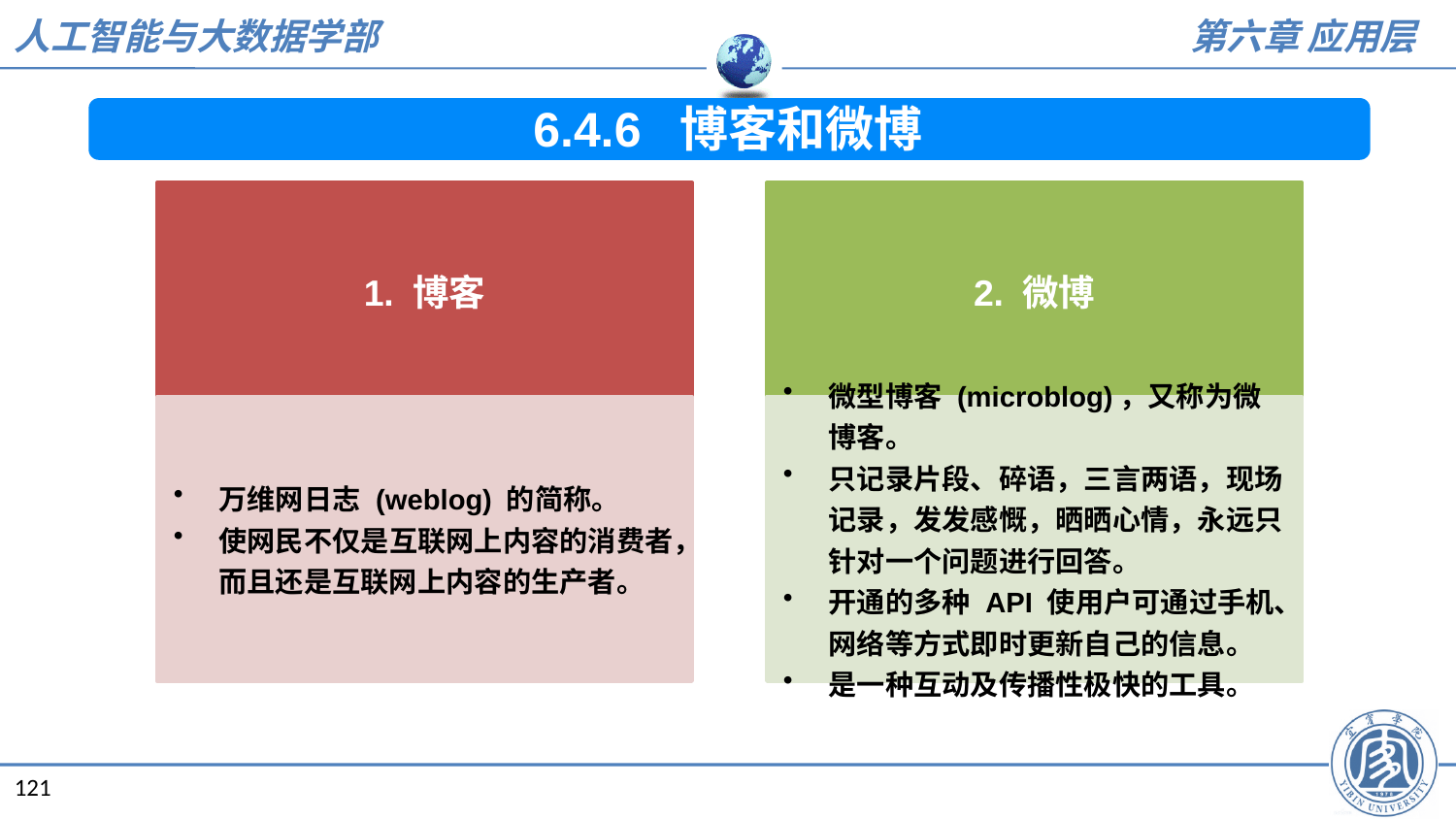

6.4.6  博客和微博

1. 博客
万维网日志 (weblog) 的简称。
2. 微博
使网民不仅是互联网上内容的消费者，而且还是互联网上内容的生产者。
微型博客 (microblog)，又称为微博客。
只记录片段、碎语，三言两语，现场记录，发发感慨，晒晒心情，永远只针对一个问题进行回答。
是一种互动及传播性极快的工具。
开通的多种 API 使用户可通过手机、网络等方式即时更新自己的信息。
121